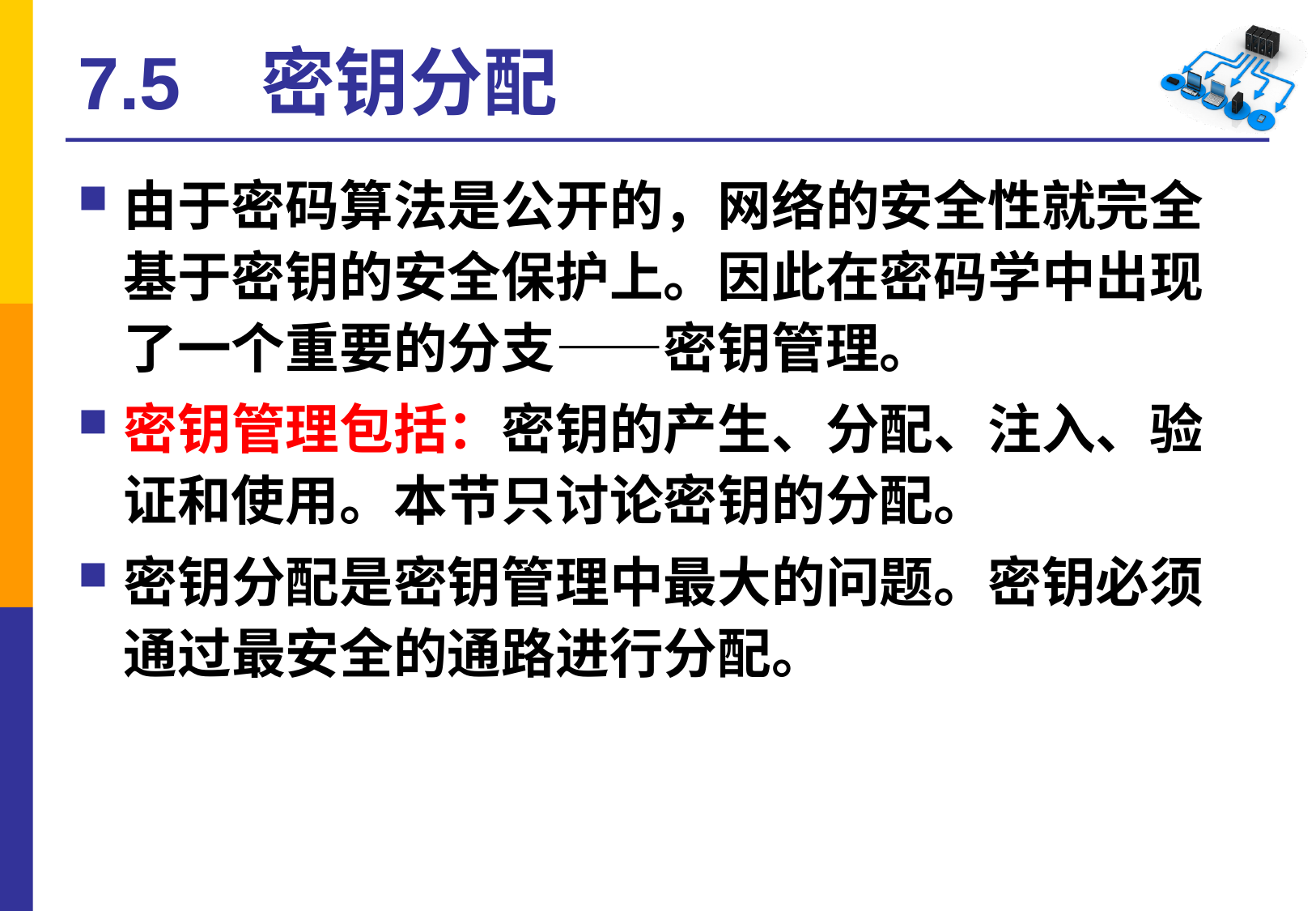

# 7.5   密钥分配
由于密码算法是公开的，网络的安全性就完全基于密钥的安全保护上。因此在密码学中出现了一个重要的分支——密钥管理。
密钥管理包括：密钥的产生、分配、注入、验证和使用。本节只讨论密钥的分配。
密钥分配是密钥管理中最大的问题。密钥必须通过最安全的通路进行分配。